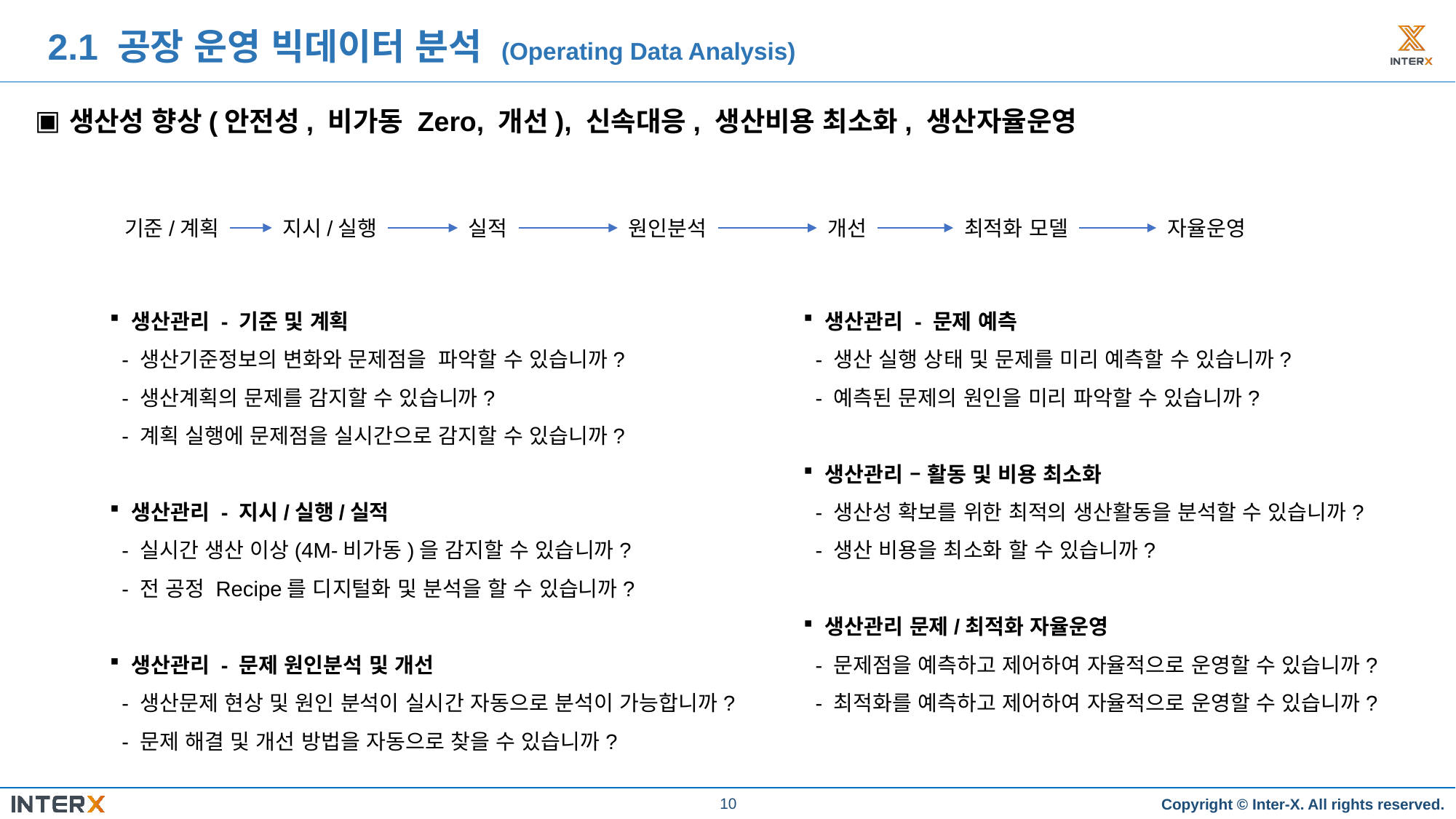

2.1 공장 운영 빅데이터 분석 (Operating Data Analysis)
생산성 향상(안전성, 비가동 Zero, 개선), 신속대응, 생산비용 최소화, 생산자율운영

기준/계획
지시/실행
실적
원인분석
개선
최적화 모델
자율운영
생산관리 - 기준 및 계획
  - 생산기준정보의 변화와 문제점을  파악할 수 있습니까?
  - 생산계획의 문제를 감지할 수 있습니까?
  - 계획 실행에 문제점을 실시간으로 감지할 수 있습니까?

생산관리 - 지시/실행/실적
  - 실시간 생산 이상(4M-비가동)을 감지할 수 있습니까?
  - 전 공정 Recipe를 디지털화 및 분석을 할 수 있습니까?

생산관리 - 문제 원인분석 및 개선
  - 생산문제 현상 및 원인 분석이 실시간 자동으로 분석이 가능합니까?
  - 문제 해결 및 개선 방법을 자동으로 찾을 수 있습니까?
생산관리 - 문제 예측
  - 생산 실행 상태 및 문제를 미리 예측할 수 있습니까?
  - 예측된 문제의 원인을 미리 파악할 수 있습니까?

생산관리 – 활동 및 비용 최소화
  - 생산성 확보를 위한 최적의 생산활동을 분석할 수 있습니까?
  - 생산 비용을 최소화 할 수 있습니까?

생산관리 문제/최적화 자율운영
  - 문제점을 예측하고 제어하여 자율적으로 운영할 수 있습니까?
  - 최적화를 예측하고 제어하여 자율적으로 운영할 수 있습니까?